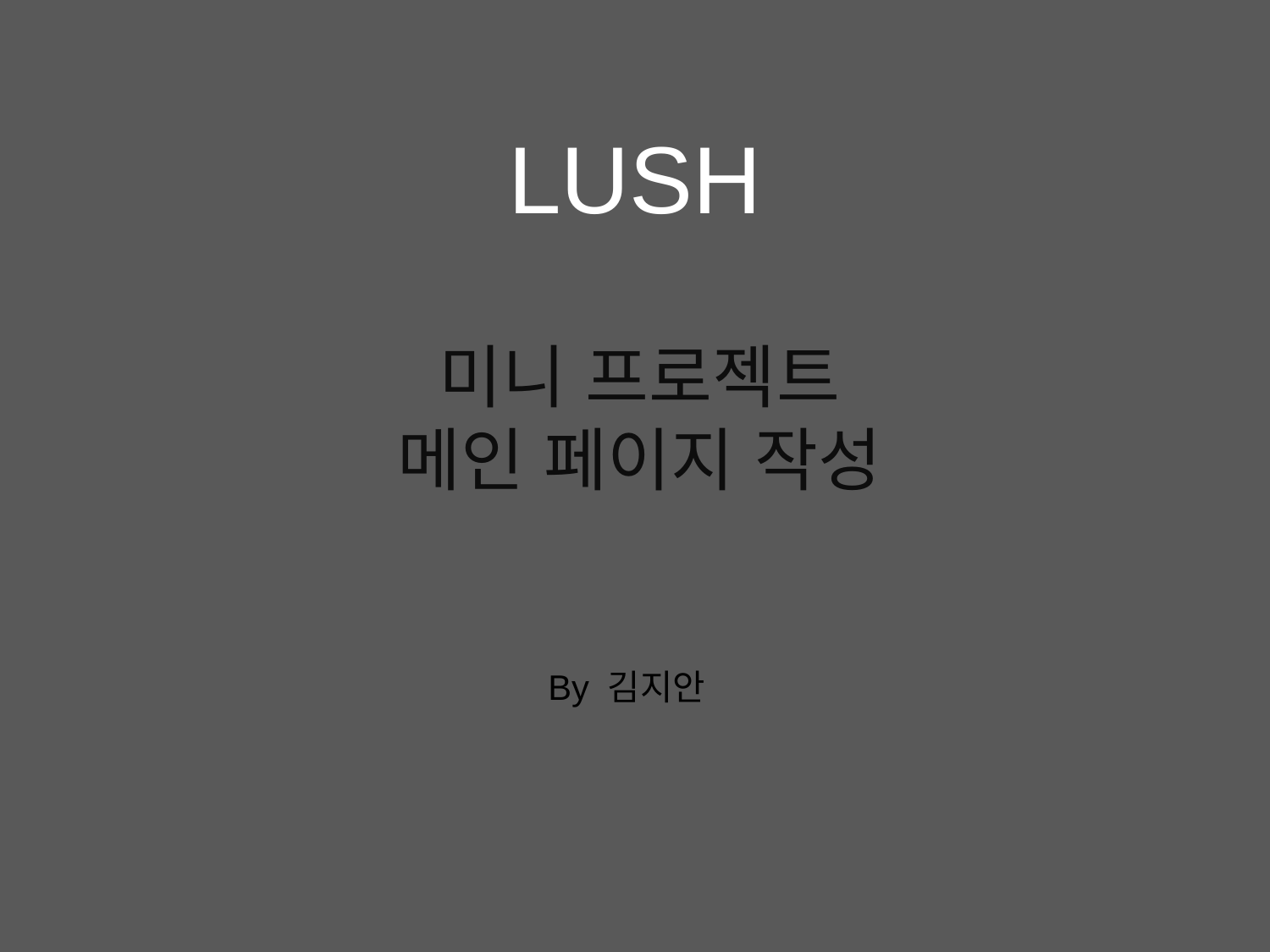

LUSH

# 미니 프로젝트 메인 페이지 작성
By 김지안